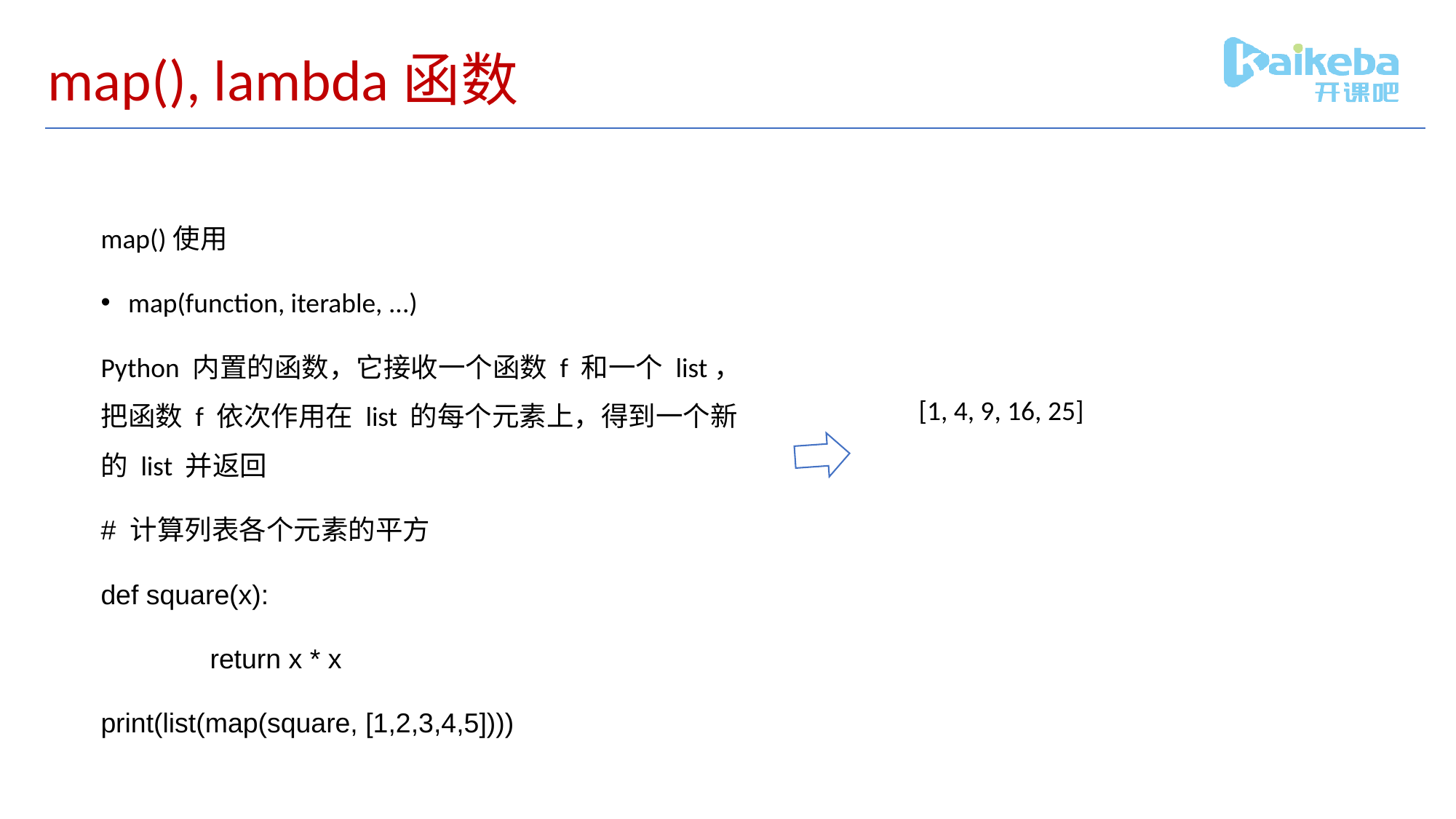

# map(), lambda函数
map()使用
map(function, iterable, ...)
Python 内置的函数，它接收一个函数 f 和一个 list，把函数 f 依次作用在 list 的每个元素上，得到一个新的 list 并返回
# 计算列表各个元素的平方
def square(x):
	return x * x
print(list(map(square, [1,2,3,4,5])))

[1, 4, 9, 16, 25]